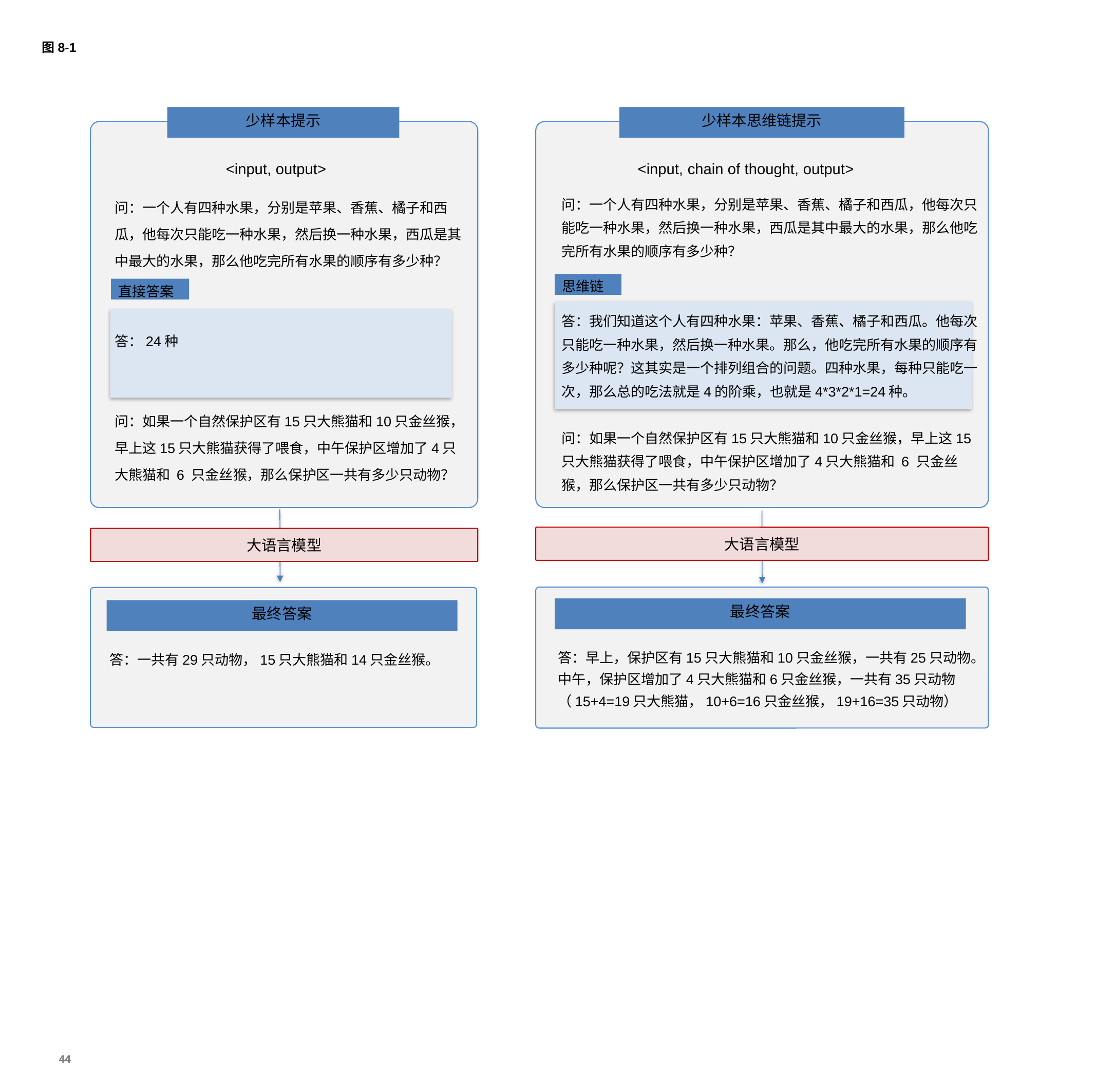

# 图8-1
少样本提示
少样本思维链提示

<input, output>
<input, chain of thought, output>
问：一个人有四种水果，分别是苹果、香蕉、橘子和西瓜，他每次只能吃一种水果，然后换一种水果，西瓜是其中最大的水果，那么他吃完所有水果的顺序有多少种？

答：24种

问：如果一个自然保护区有15只大熊猫和10只金丝猴，早上这15只大熊猫获得了喂食，中午保护区增加了4只大熊猫和 6 只金丝猴，那么保护区一共有多少只动物？
问：一个人有四种水果，分别是苹果、香蕉、橘子和西瓜，他每次只能吃一种水果，然后换一种水果，西瓜是其中最大的水果，那么他吃完所有水果的顺序有多少种？

答：我们知道这个人有四种水果：苹果、香蕉、橘子和西瓜。他每次只能吃一种水果，然后换一种水果。那么，他吃完所有水果的顺序有多少种呢？这其实是一个排列组合的问题。四种水果，每种只能吃一次，那么总的吃法就是4的阶乘，也就是4*3*2*1=24种。

问：如果一个自然保护区有15只大熊猫和10只金丝猴，早上这15只大熊猫获得了喂食，中午保护区增加了4只大熊猫和 6 只金丝猴，那么保护区一共有多少只动物？
思维链
直接答案

大语言模型
大语言模型

最终答案
答：一共有29只动物，15只大熊猫和14只金丝猴。
最终答案
答：早上，保护区有15只大熊猫和10只金丝猴，一共有25只动物。中午，保护区增加了4只大熊猫和6只金丝猴，一共有35只动物（15+4=19只大熊猫，10+6=16只金丝猴，19+16=35只动物）